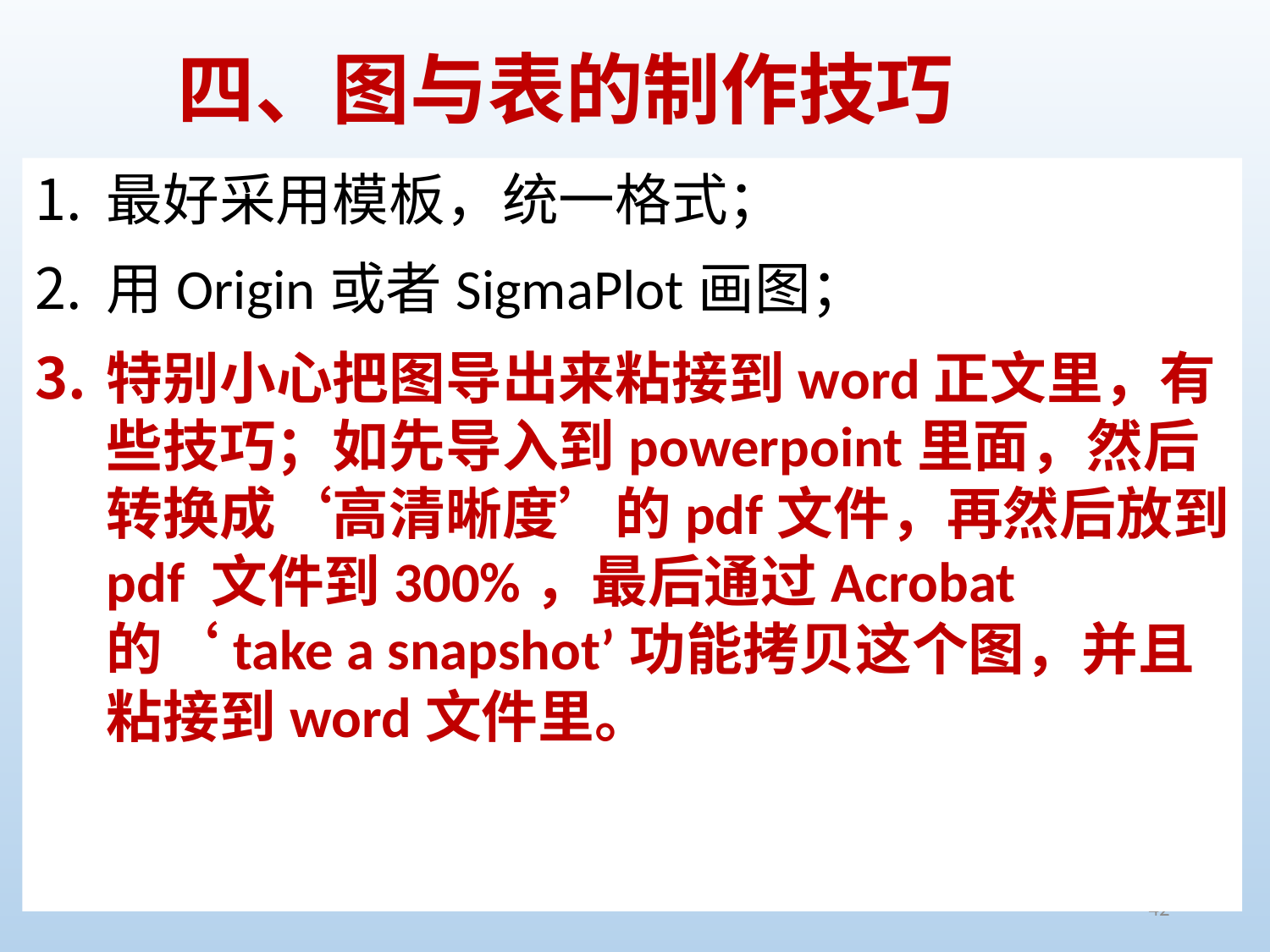

# 四、图与表的制作技巧
最好采用模板，统一格式；
用Origin或者SigmaPlot画图；
特别小心把图导出来粘接到word正文里，有些技巧；如先导入到powerpoint里面，然后转换成‘高清晰度’的pdf文件，再然后放到pdf 文件到300%，最后通过Acrobat的‘take a snapshot’功能拷贝这个图，并且粘接到word文件里。

42